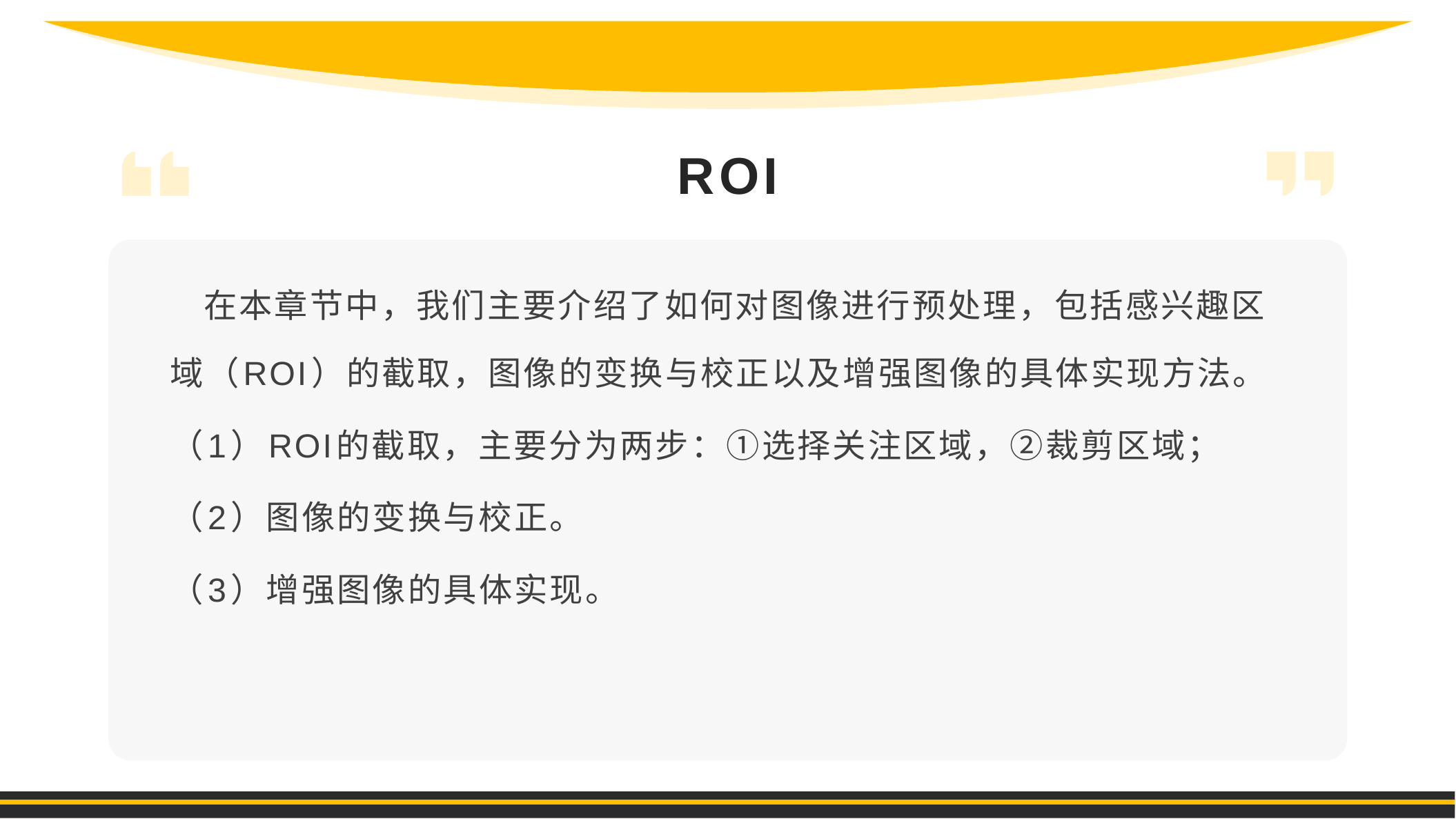

ROI

      在本章节中，我们主要介绍了如何对图像进行预处理，包括感兴趣区域（ROI）的截取，图像的变换与校正以及增强图像的具体实现方法。
（1）ROI的截取，主要分为两步：①选择关注区域，②裁剪区域；
（2）图像的变换与校正。
（3）增强图像的具体实现。